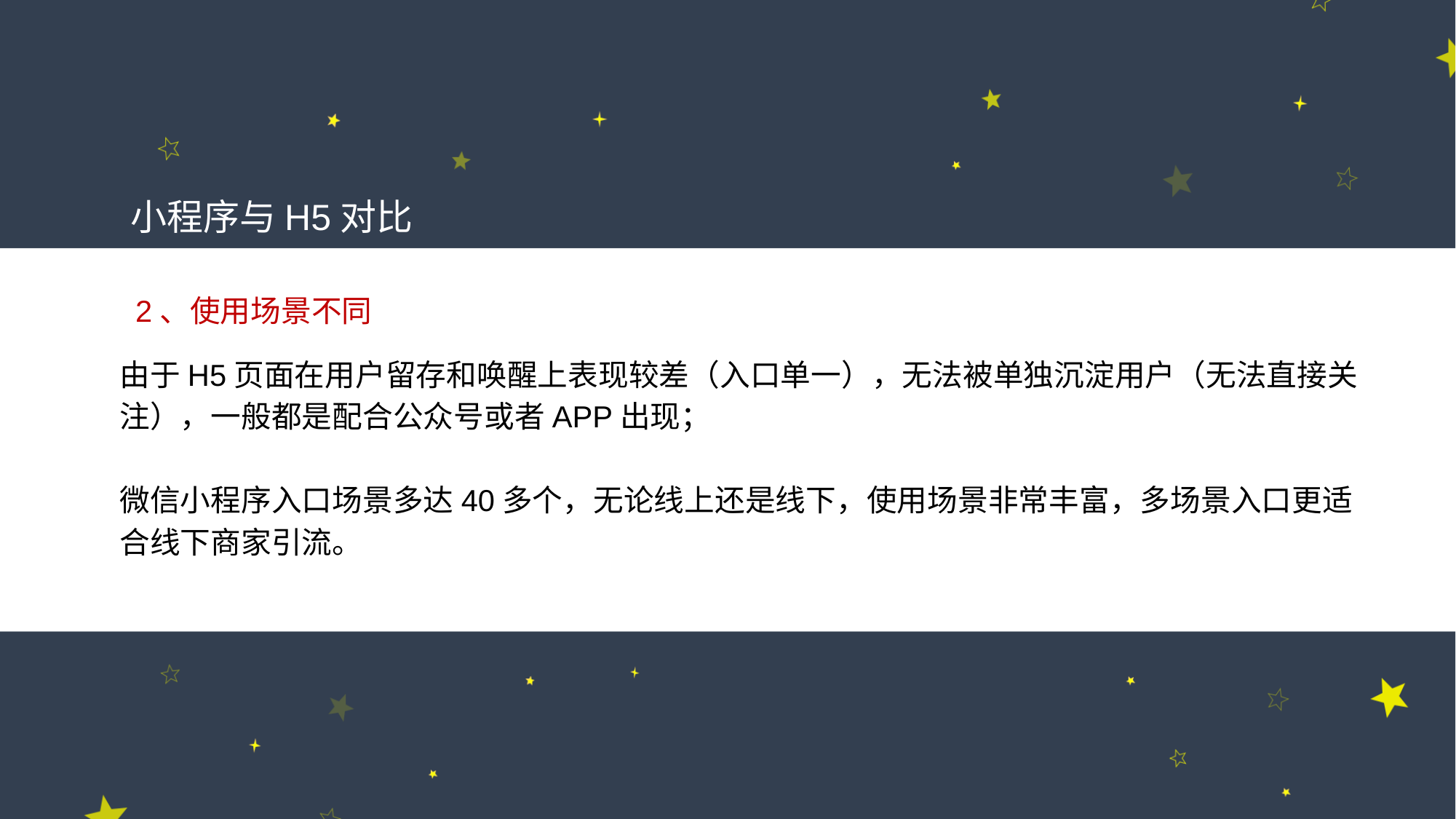

小程序与H5对比
2、使用场景不同
由于H5页面在用户留存和唤醒上表现较差（入口单一），无法被单独沉淀用户（无法直接关
注），一般都是配合公众号或者APP出现；

微信小程序入口场景多达40多个，无论线上还是线下，使用场景非常丰富，多场景入口更适
合线下商家引流。